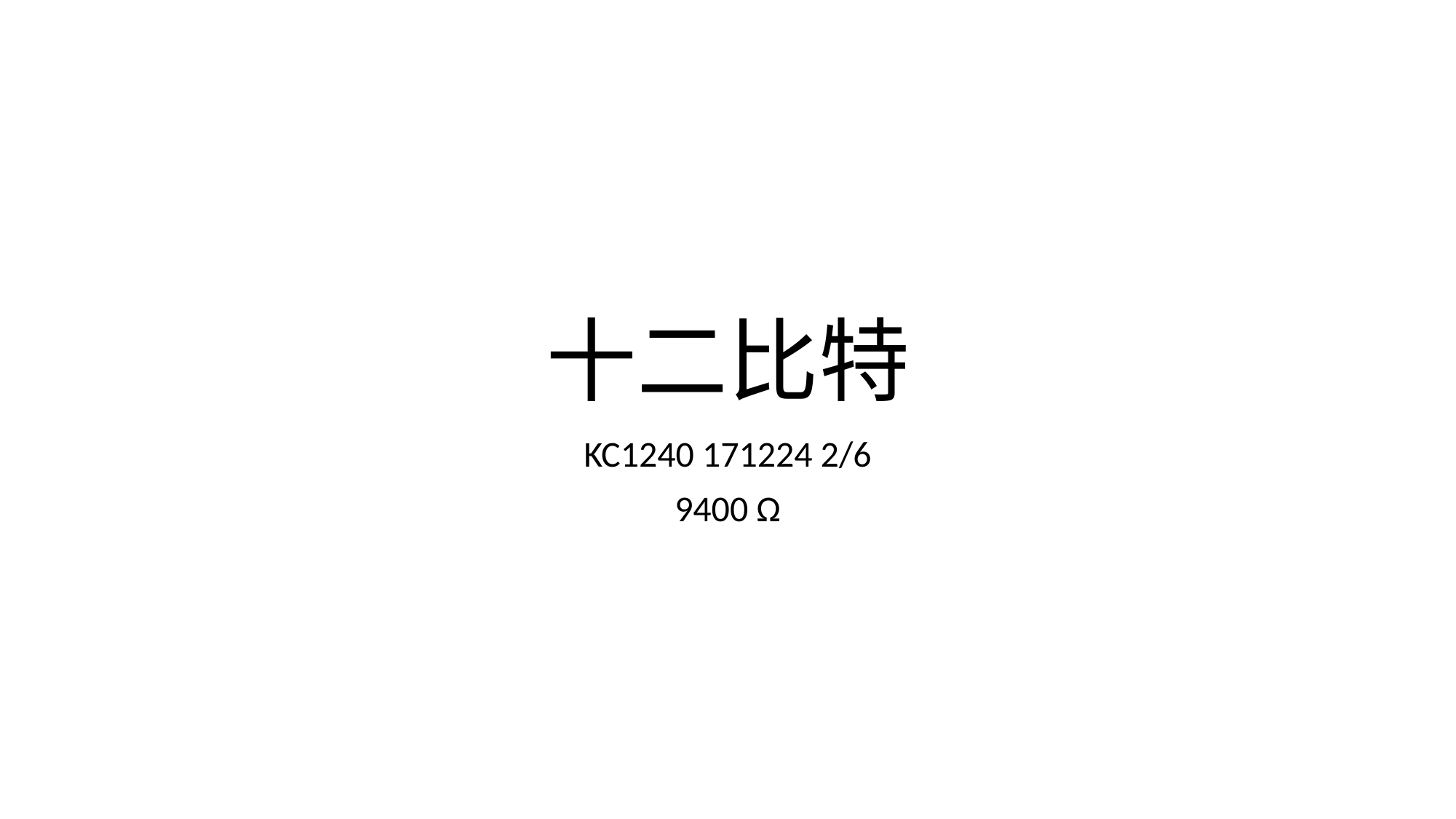

# 十二比特
KC1240 171224 2/6
9400 Ω